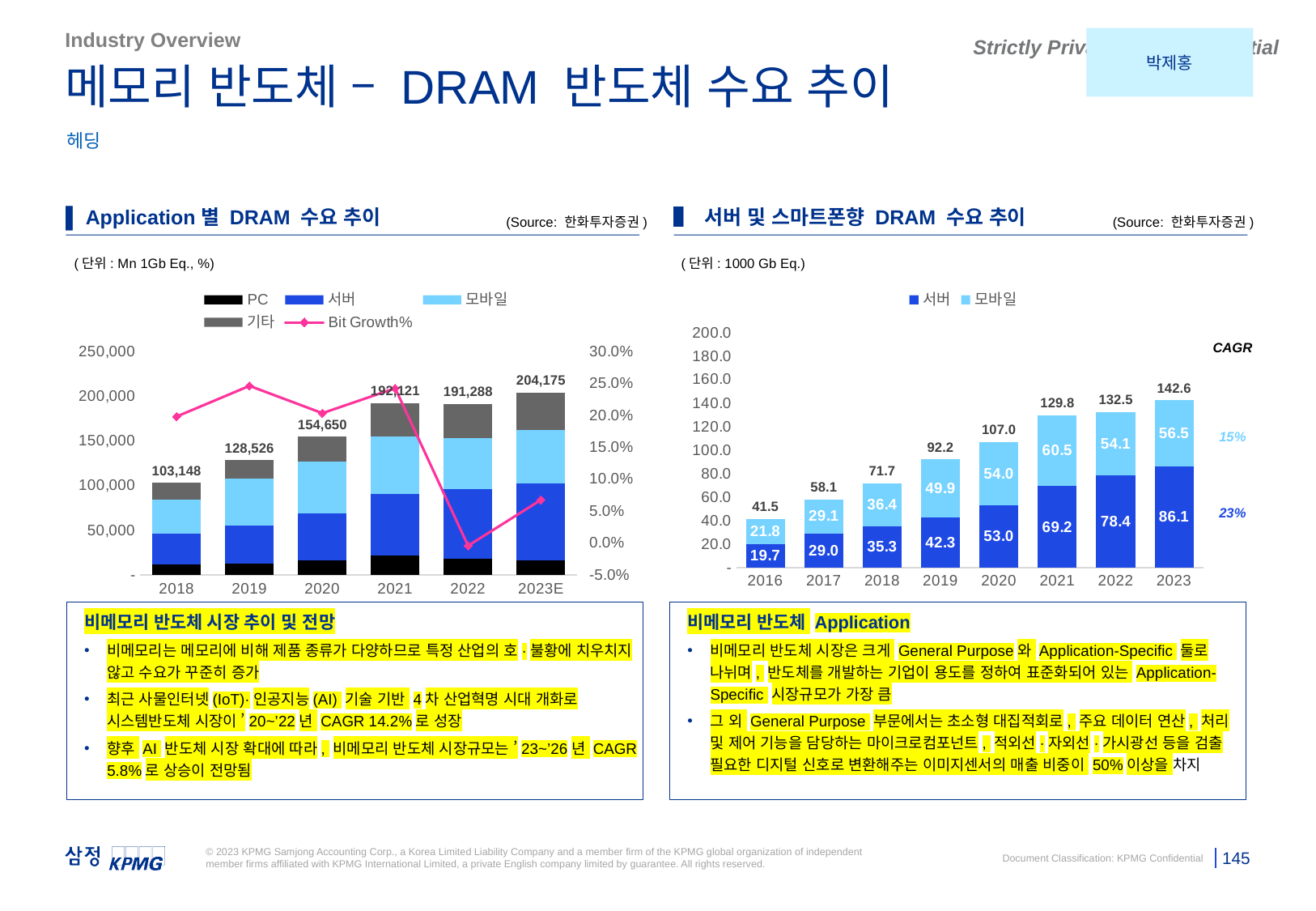

Industry Overview
박제홍
메모리 반도체 – DRAM 반도체 수요 추이
헤딩
▌ Application별 DRAM 수요 추이

▌ 서버 및 스마트폰향 DRAM 수요 추이

(Source: 한화투자증권)
(Source: 한화투자증권)
(단위: Mn 1Gb Eq., %)
(단위: 1000 Gb Eq.)

### Chart

| Category | PC | 서버 | 모바일 | 기타 | 합계 | Bit Growth% |
|---|---|---|---|---|---|---|
| 2018 | 11358.0 | 34766.0 | 38192.0 | 18832.0 | 103148.0 | 0.1980440665760712 |
| 2019 | 12678.0 | 42149.0 | 52482.0 | 21217.0 | 128526.0 | 0.24603482374840047 |
| 2020 | 16265.0 | 52834.0 | 57689.0 | 27862.0 | 154650.0 | 0.20325848466458152 |
| 2021 | 21280.0 | 68988.0 | 64966.0 | 36887.0 | 192121.0 | 0.24229550598124794 |
| 2022 | 18014.0 | 77776.0 | 57547.0 | 37951.0 | 191288.0 | -0.004335809203574792 |
| 2023E | 16685.0 | 85649.0 | 59952.0 | 41889.0 | 204175.0 | 0.06736962067667607 |

### Chart

| Category | 서버 | 모바일 | 합계 |
|---|---|---|---|
| 2016 | 19.683067 | 21.836256 | 41.519323 |
| 2017 | 28.964912 | 29.117027 | 58.081939000000006 |
| 2018 | 35.26188 | 36.3978 | 71.65968 |
| 2019 | 42.34438 | 49.87554 | 92.21992 |
| 2020 | 53.03925 | 53.99691 | 107.03616 |
| 2021 | 69.2317 | 60.548206 | 129.779906 |
| 2022 | 78.3555 | 54.096214 | 132.451714 |
| 2023 | 86.06628 | 56.515575 | 142.58185500000002 |
CAGR
15%
23%
비메모리 반도체 시장 추이 및 전망
비메모리는 메모리에 비해 제품 종류가 다양하므로 특정 산업의 호·불황에 치우치지 않고 수요가 꾸준히 증가
최근 사물인터넷(IoT)·인공지능(AI) 기술 기반 4차 산업혁명 시대 개화로 시스템반도체 시장이 ’20~’22년 CAGR 14.2%로 성장
향후 AI 반도체 시장 확대에 따라, 비메모리 반도체 시장규모는 ’23~’26년 CAGR 5.8%로 상승이 전망됨
비메모리 반도체 Application
비메모리 반도체 시장은 크게 General Purpose와 Application-Specific 둘로 나뉘며, 반도체를 개발하는 기업이 용도를 정하여 표준화되어 있는 Application-Specific 시장규모가 가장 큼
그 외 General Purpose 부문에서는 초소형 대집적회로, 주요 데이터 연산, 처리 및 제어 기능을 담당하는 마이크로컴포넌트, 적외선·자외선·가시광선 등을 검출 필요한 디지털 신호로 변환해주는 이미지센서의 매출 비중이 50%이상을 차지